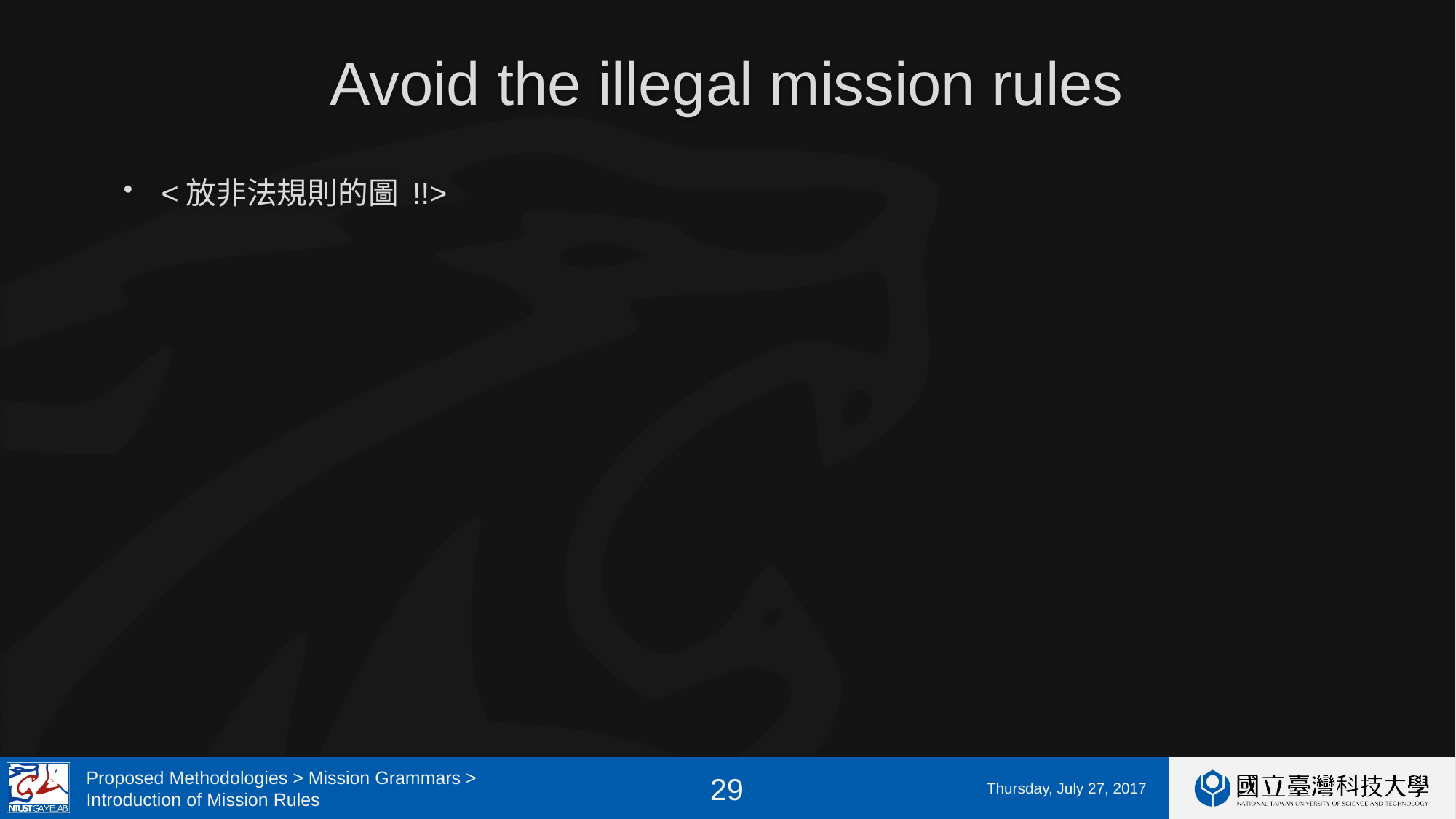

# Avoid the illegal mission rules
<放非法規則的圖 !!>
Proposed Methodologies > Mission Grammars >
Introduction of Mission Rules
Thursday, July 27, 2017
29